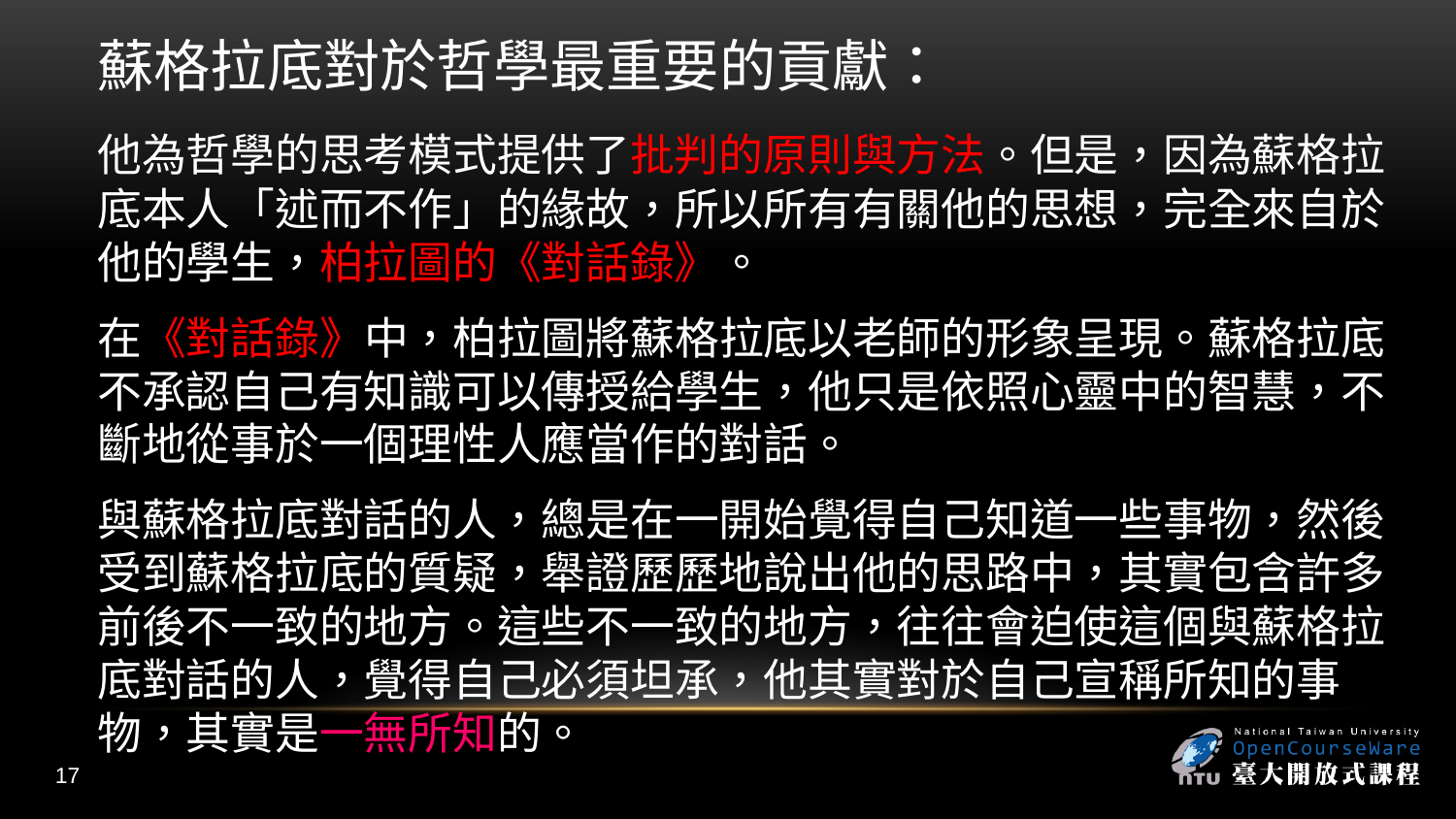

蘇格拉底對於哲學最重要的貢獻：
	他為哲學的思考模式提供了批判的原則與方法。但是，因為蘇格拉底本人「述而不作」的緣故，所以所有有關他的思想，完全來自於他的學生，柏拉圖的《對話錄》。
	在《對話錄》中，柏拉圖將蘇格拉底以老師的形象呈現。蘇格拉底不承認自己有知識可以傳授給學生，他只是依照心靈中的智慧，不斷地從事於一個理性人應當作的對話。
	與蘇格拉底對話的人，總是在一開始覺得自己知道一些事物，然後受到蘇格拉底的質疑，舉證歷歷地說出他的思路中，其實包含許多前後不一致的地方。這些不一致的地方，往往會迫使這個與蘇格拉底對話的人，覺得自己必須坦承，他其實對於自己宣稱所知的事物，其實是一無所知的。
17